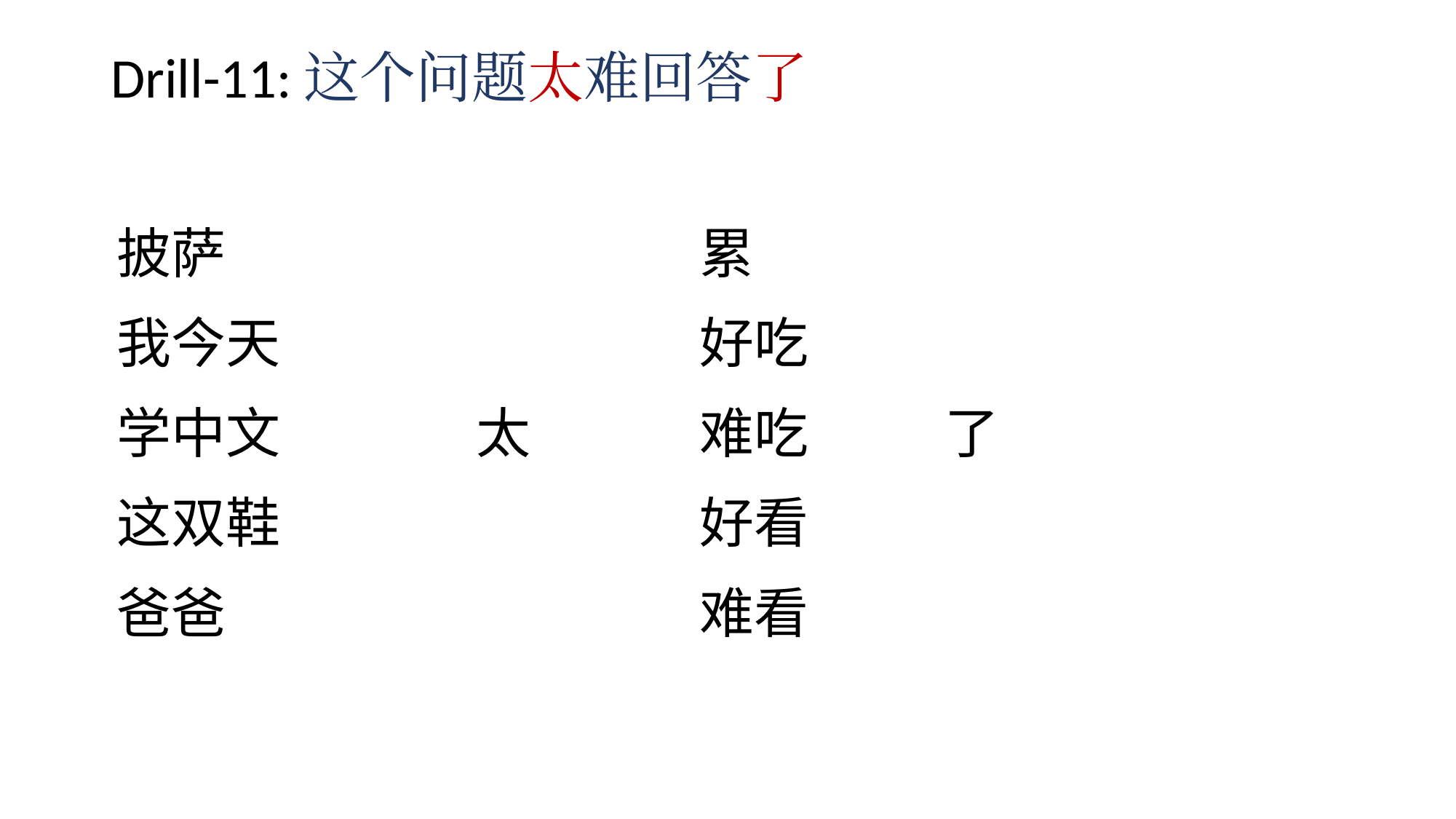

# Drill-11:这个问题太难回答了

|  |  |  |  |
| --- | --- | --- | --- |
| 披萨 |  | 累 |  |
| 我今天 |  | 好吃 |  |
| 学中文 | 太 | 难吃 | 了 |
| 这双鞋 |  | 好看 |  |
| 爸爸 |  | 难看 |  |
|  |  |  |  |